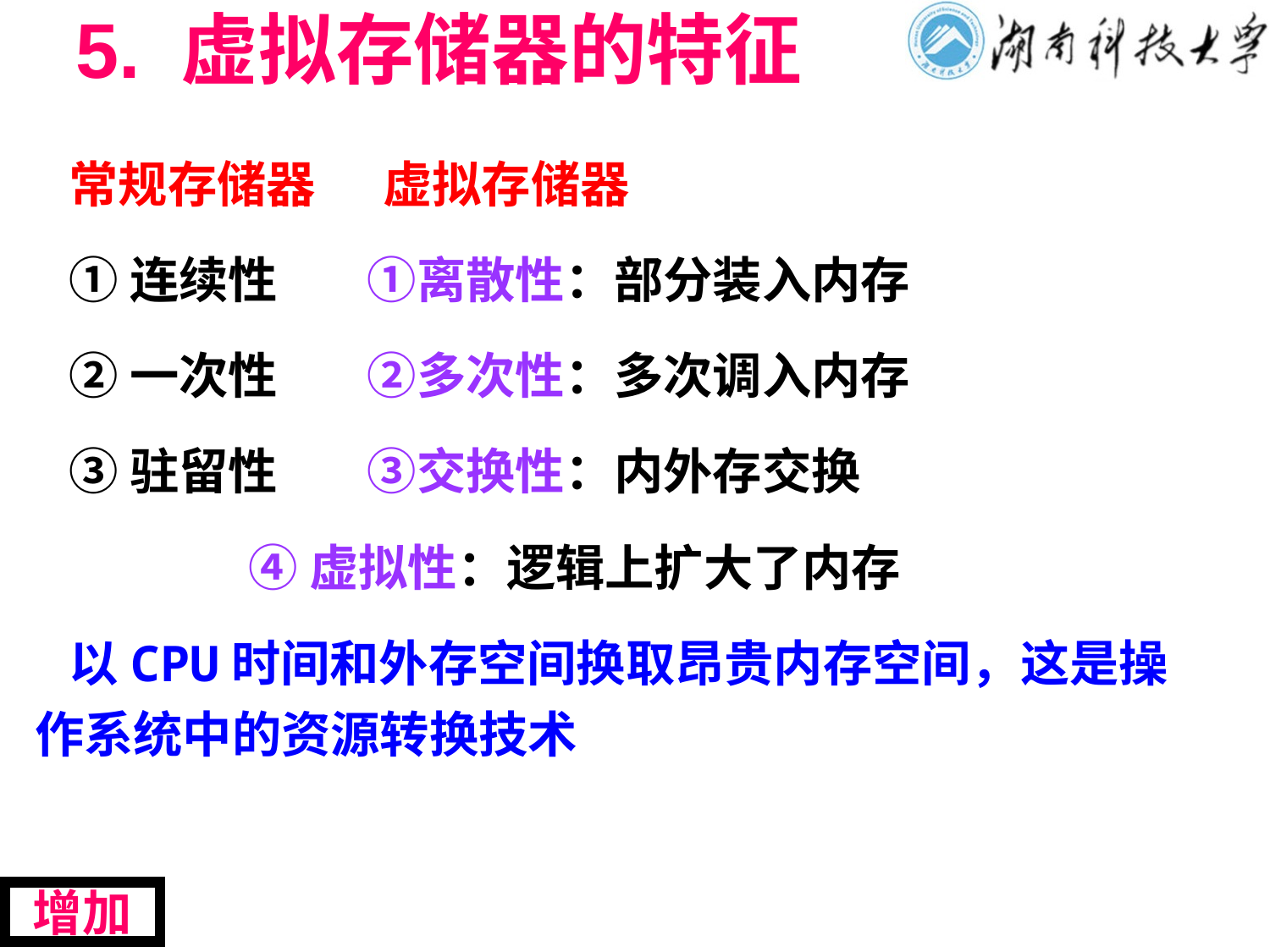

# 5. 虚拟存储器的特征
  常规存储器      虚拟存储器
   ①连续性        ①离散性：部分装入内存
   ②一次性        ②多次性：多次调入内存
   ③驻留性        ③交换性：内外存交换
                   ④虚拟性：逻辑上扩大了内存
  以CPU时间和外存空间换取昂贵内存空间，这是操作系统中的资源转换技术
增加